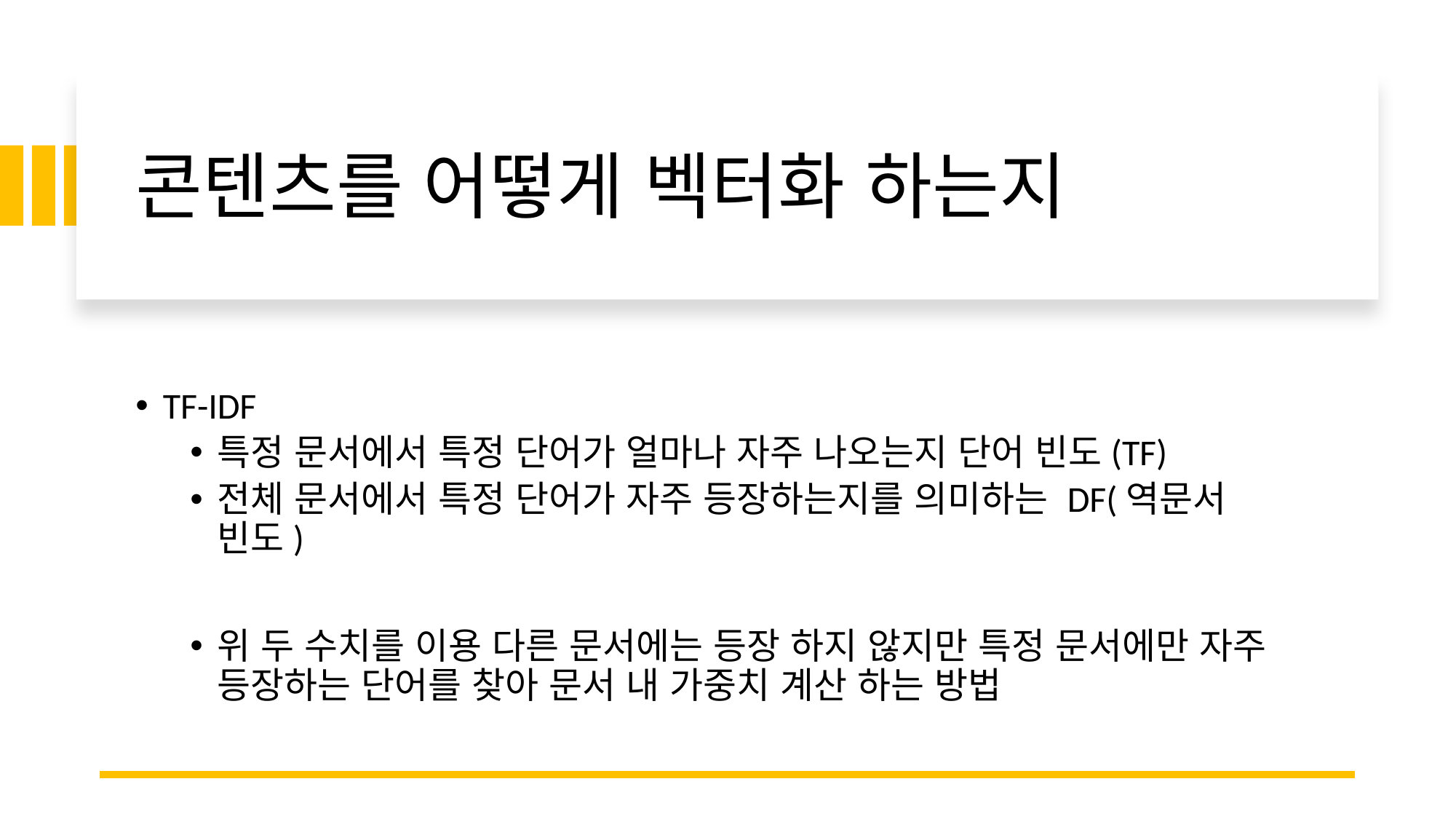

# 콘텐츠를 어떻게 벡터화 하는지

TF-IDF
특정 문서에서 특정 단어가 얼마나 자주 나오는지 단어 빈도(TF)
전체 문서에서 특정 단어가 자주 등장하는지를 의미하는 DF(역문서 빈도)

위 두 수치를 이용 다른 문서에는 등장 하지 않지만 특정 문서에만 자주 등장하는 단어를 찾아 문서 내 가중치 계산 하는 방법